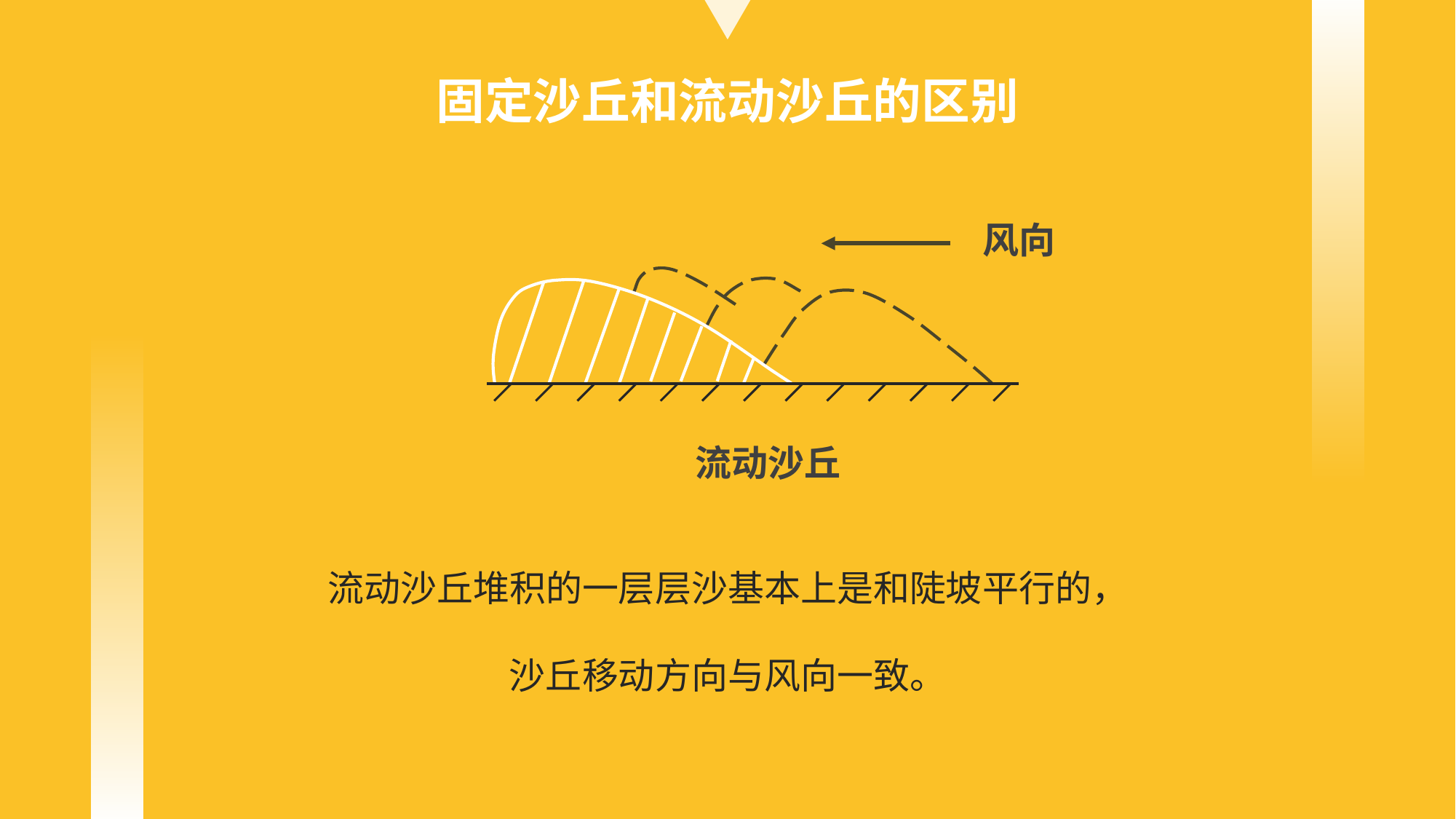

固定沙丘和流动沙丘的区别
风向
流动沙丘

流动沙丘堆积的一层层沙基本上是和陡坡平行的，
沙丘移动方向与风向一致。